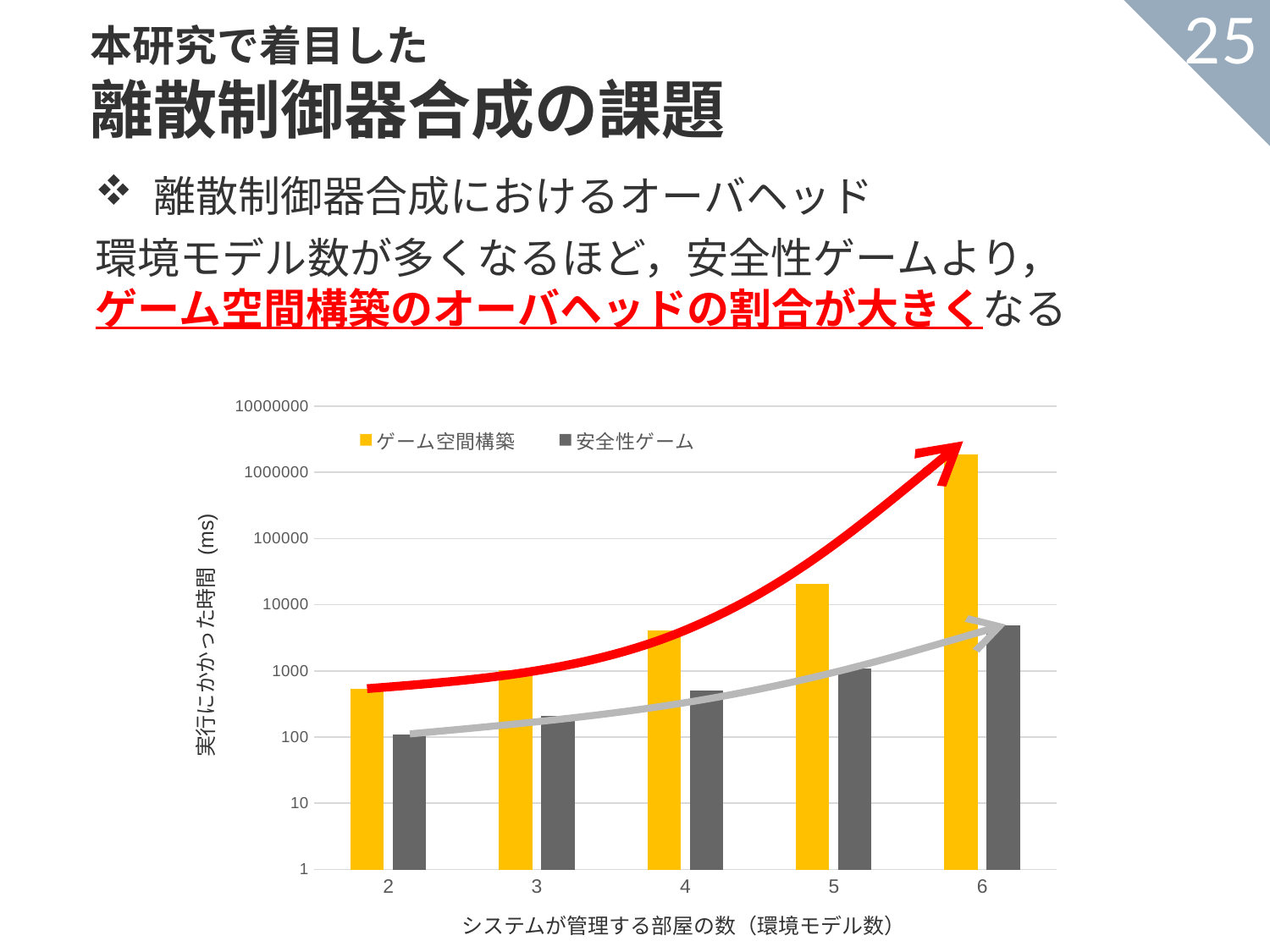

本研究で着目した
離散制御器合成の課題
25

離散制御器合成におけるオーバヘッド
環境モデル数が多くなるほど，安全性ゲームより，
ゲーム空間構築のオーバヘッドの割合が大きくなる

### Chart

| Category | ゲーム空間構築 | 安全性ゲーム |
|---|---|---|
| 2 | 542.0 | 109.0 |
| 3 | 1017.0 | 211.0 |
| 4 | 4027.0 | 511.0 |
| 5 | 20540.0 | 1087.0 |
| 6 | 1877559.0 | 4833.0 |
実行にかかった時間 (ms)

システムが管理する部屋の数（環境モデル数）